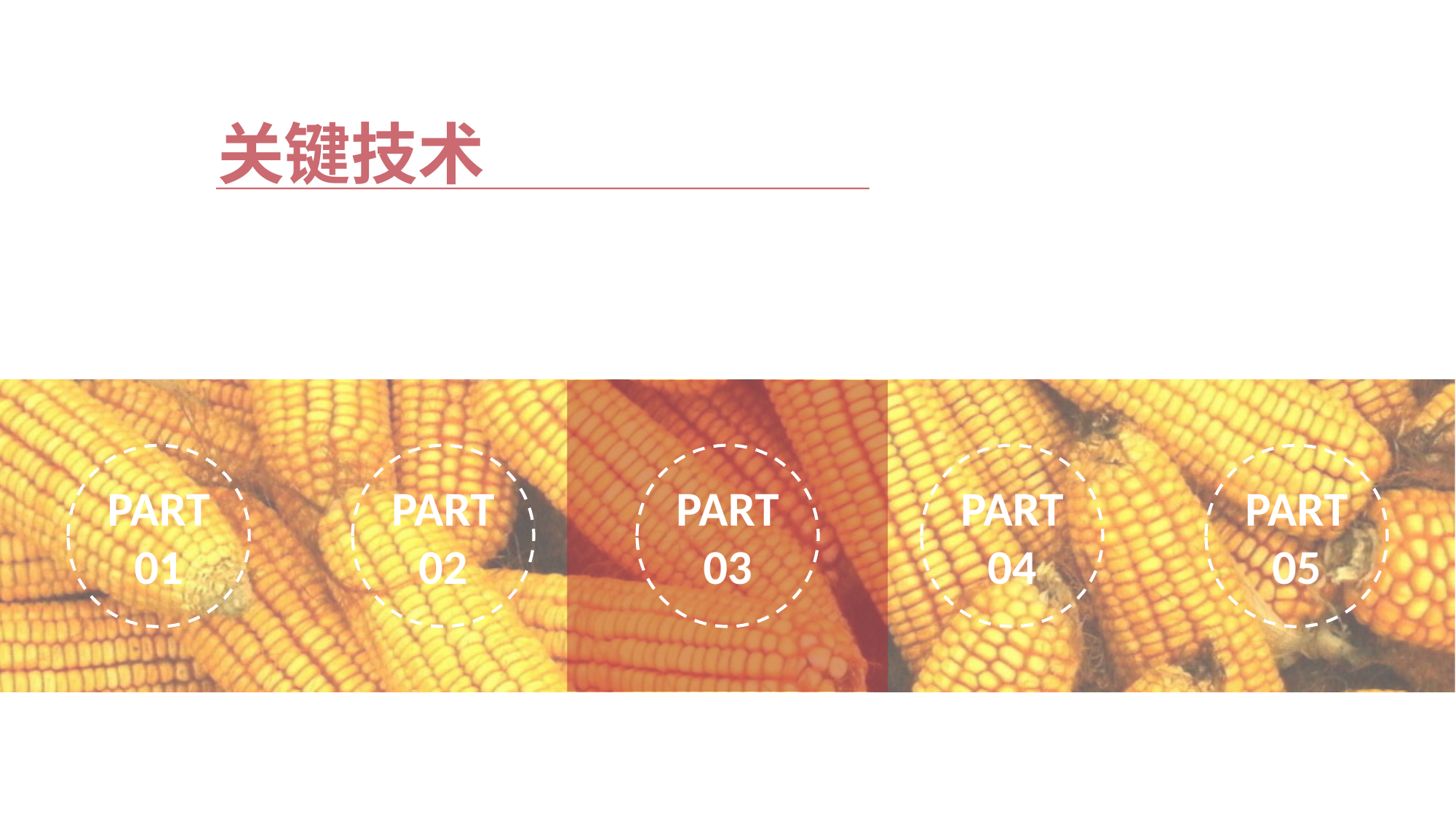

关键技术

PART
02

PART
03

PART
04

PART
05

PART
01